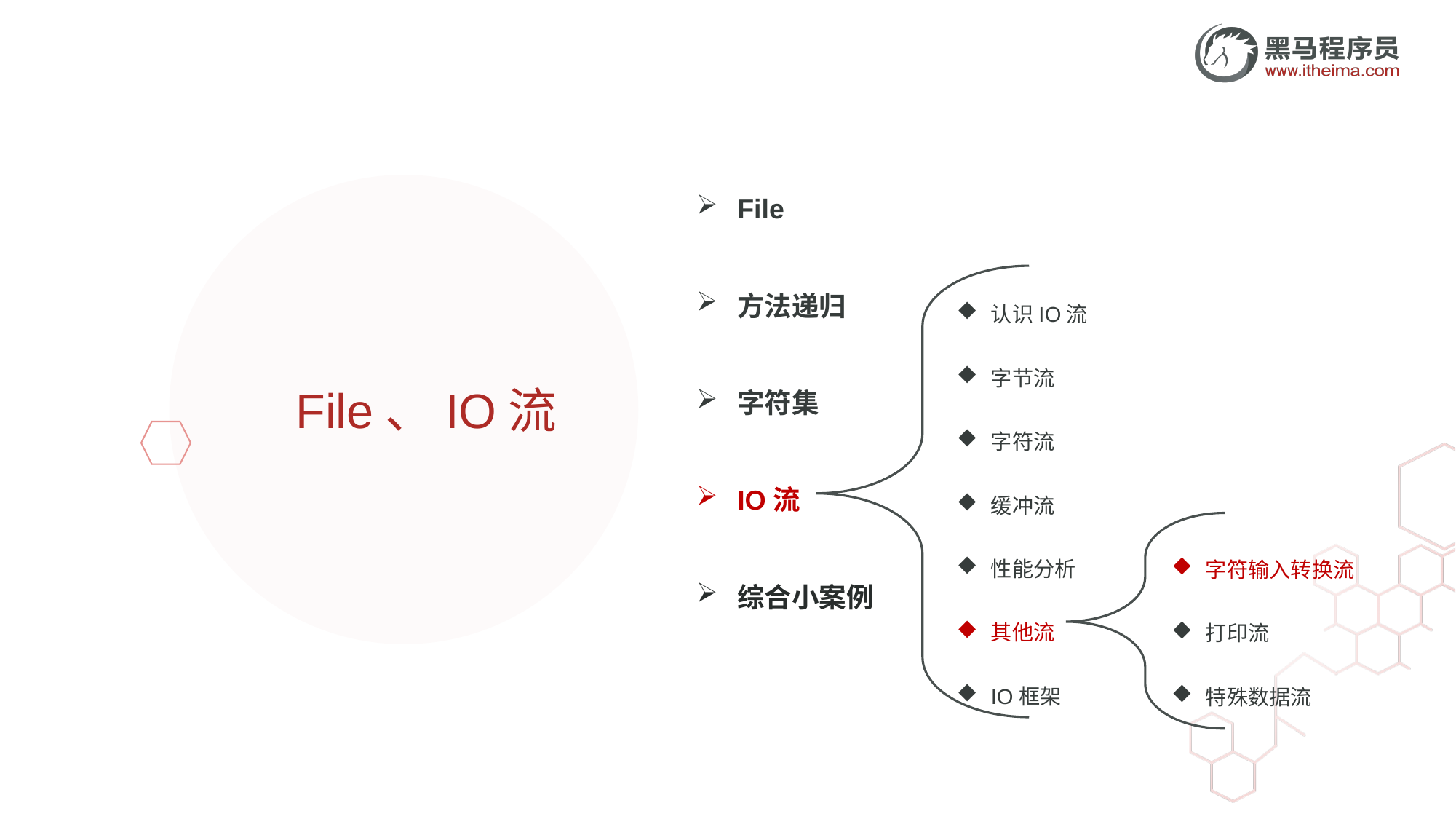

认识IO流
字节流
字符流
缓冲流
性能分析
其他流
IO框架

File
方法递归
字符集
IO流
综合小案例

字符输入转换流
打印流
特殊数据流